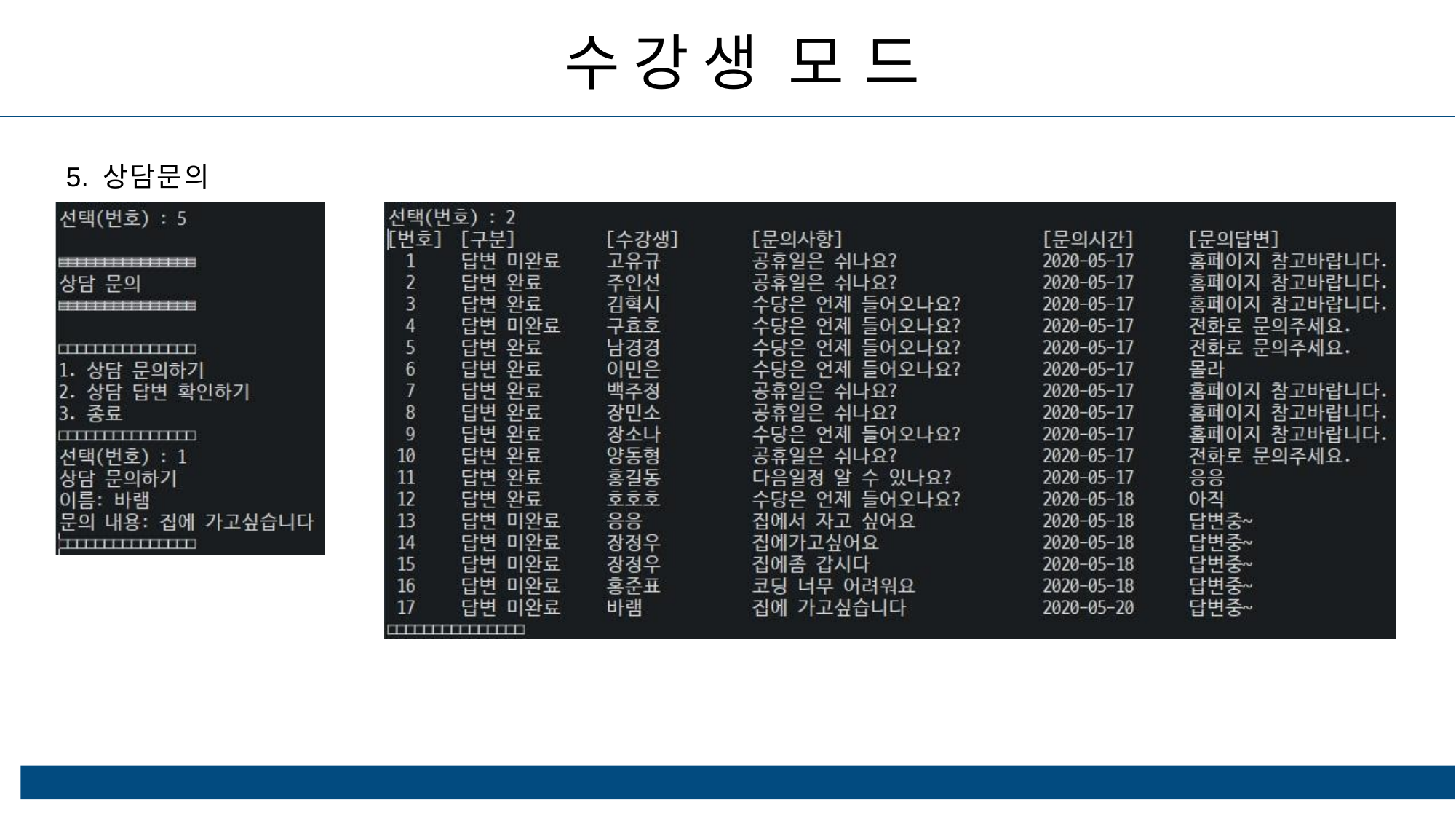

수강생 모드

5. 상담문의

ⓒSaebyeol Yu. Saebyeol’s PowerPoint